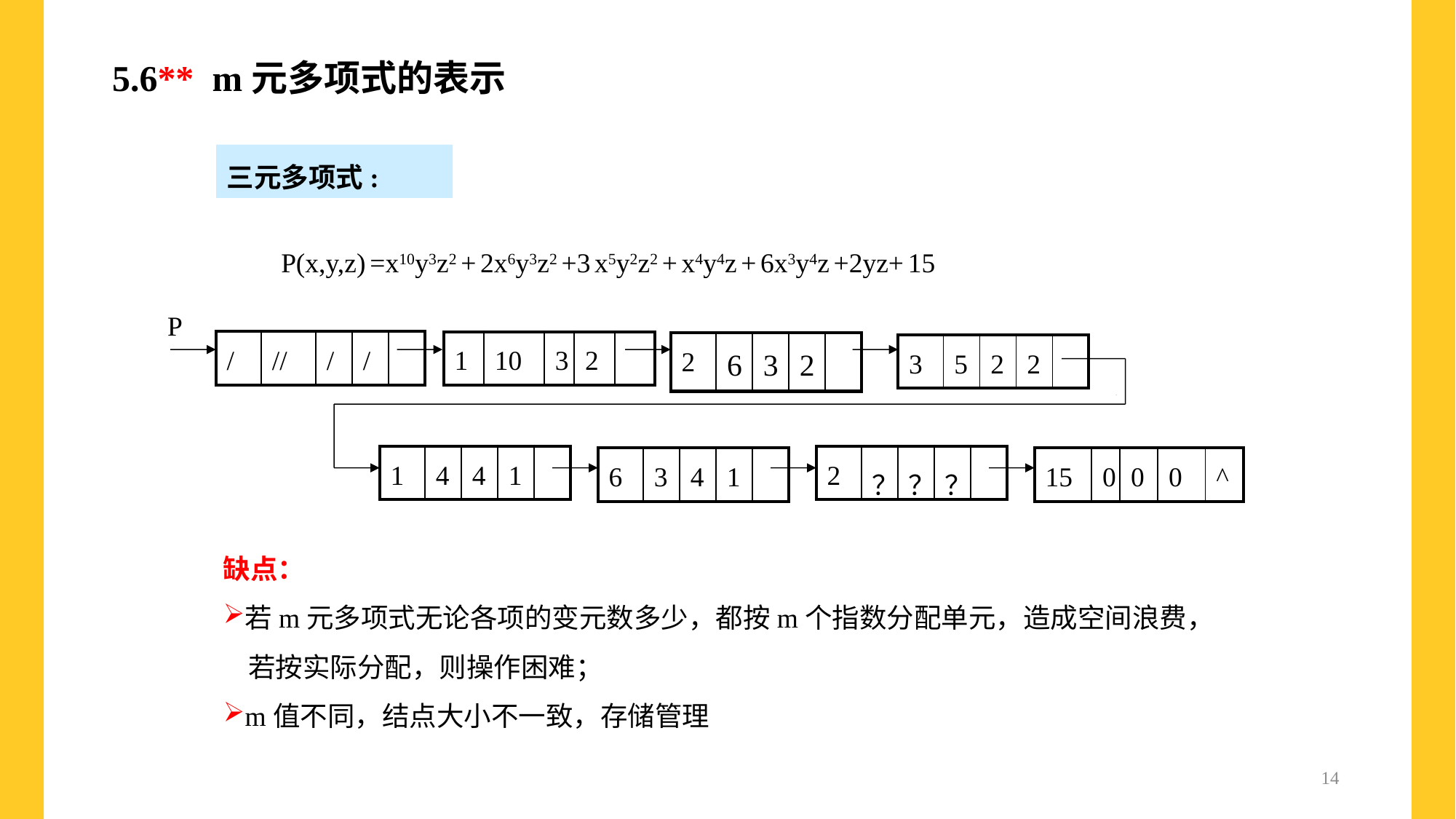

5.6**  m元多项式的表示
三元多项式:
P(x,y,z) =x10y3z2 + 2x6y3z2 +3 x5y2z2 + x4y4z + 6x3y4z +2yz+ 15
P
| / | // | / | / |  |
| --- | --- | --- | --- | --- |
| 1 | 10 | 3 | 2 |  |
| --- | --- | --- | --- | --- |
| 2 | 6 | 3 | 2 |  |
| --- | --- | --- | --- | --- |
| 3 | 5 | 2 | 2 |  |
| --- | --- | --- | --- | --- |

| 1 | 4 | 4 | 1 |  |
| --- | --- | --- | --- | --- |
| 2 | ？ | ？ | ？ |  |
| --- | --- | --- | --- | --- |
| 6 | 3 | 4 | 1 |  |
| --- | --- | --- | --- | --- |
| 15 | 0 | 0 | 0 | ^ |
| --- | --- | --- | --- | --- |

缺点：
若m元多项式无论各项的变元数多少，都按m个指数分配单元，造成空间浪费，
   若按实际分配，则操作困难；
m值不同，结点大小不一致，存储管理

14